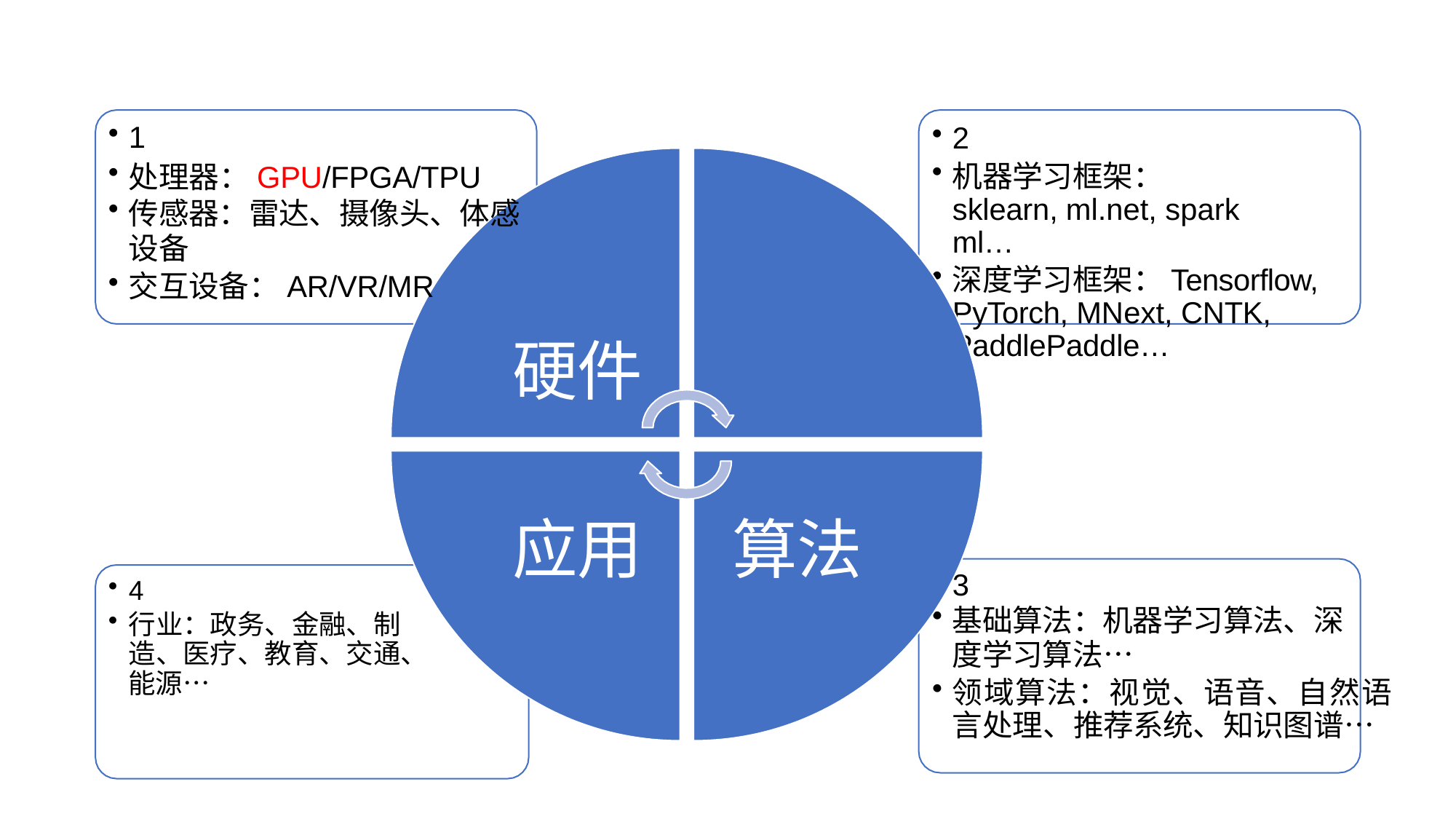

1
处理器：GPU/FPGA/TPU
传感器：雷达、摄像头、体感
设备
交互设备：AR/VR/MR
硬件	框架
2
机器学习框架：sklearn, ml.net, spark ml…
深度学习框架：Tensorflow, PyTorch, MNext, CNTK, PaddlePaddle…

应用	算法

3
基础算法：机器学习算法、深
度学习算法…
领域算法：视觉、语音、自然语言处理、推荐系统、知识图谱…
4
行业：政务、金融、制 造、医疗、教育、交通、能源…